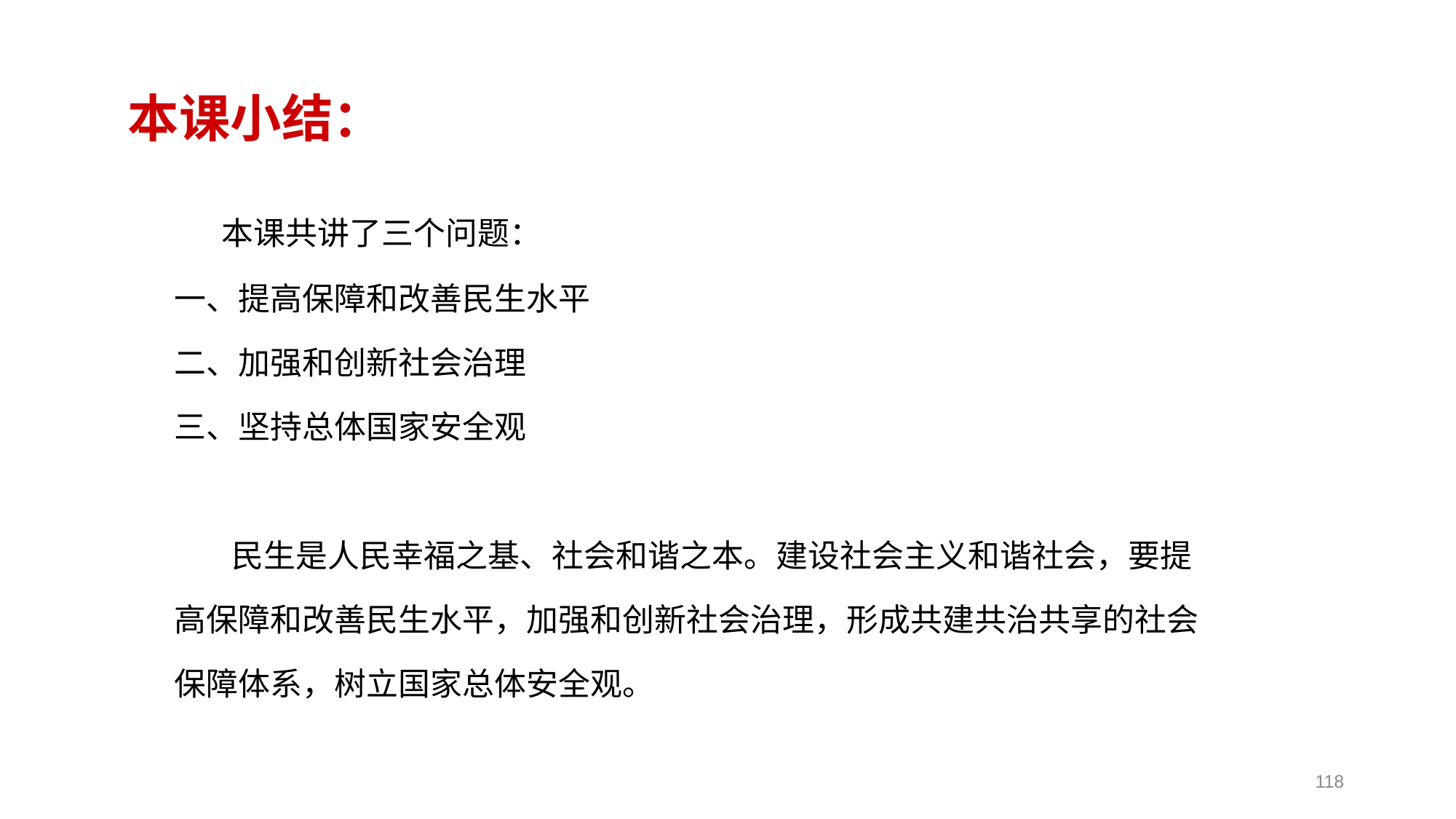

本课小结：

　 本课共讲了三个问题：
一、提高保障和改善民生水平
二、加强和创新社会治理
三、坚持总体国家安全观

       民生是人民幸福之基、社会和谐之本。建设社会主义和谐社会，要提高保障和改善民生水平，加强和创新社会治理，形成共建共治共享的社会保障体系，树立国家总体安全观。

118